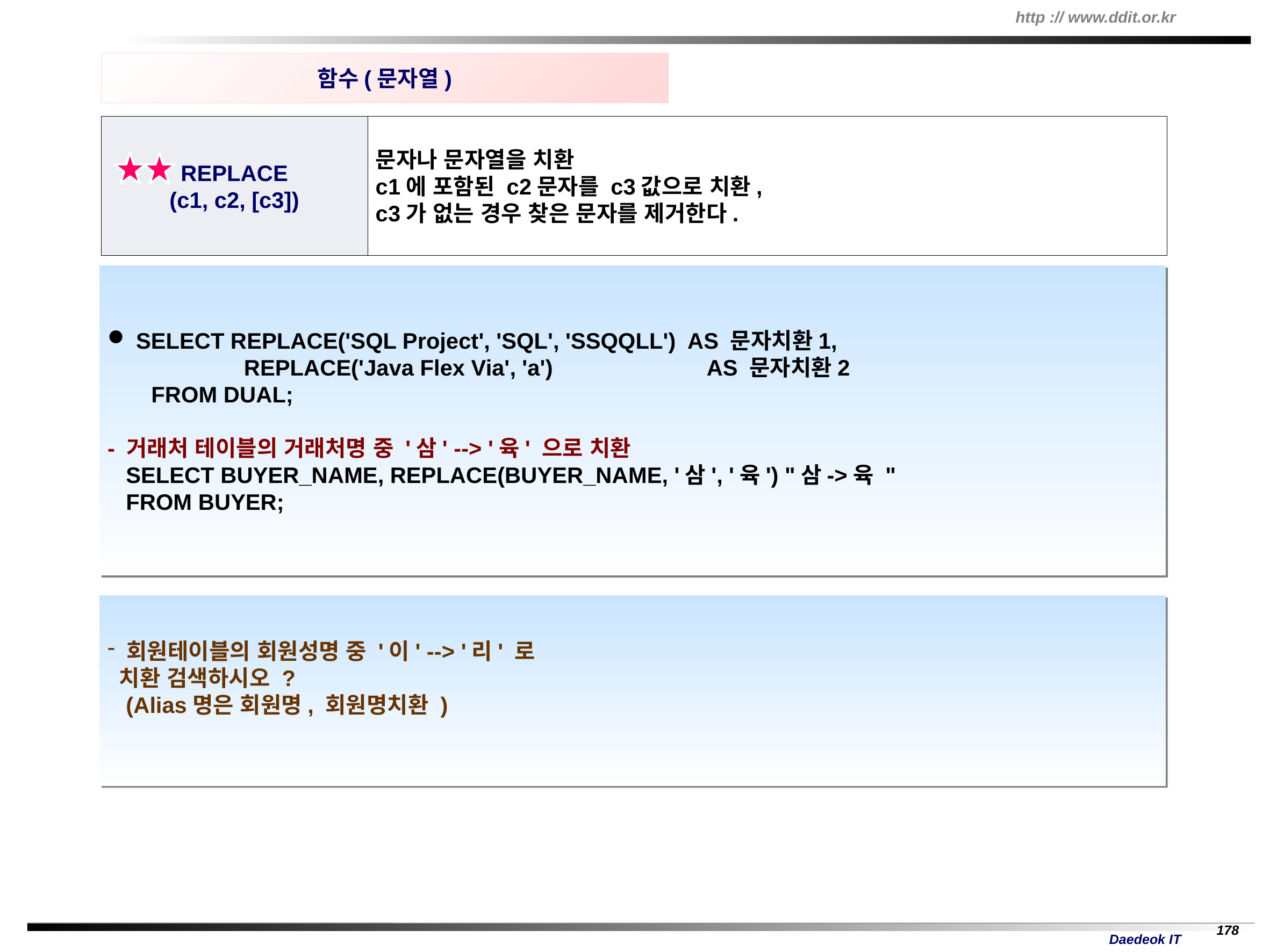

함수(문자열)
REPLACE
(c1, c2, [c3])
문자나 문자열을 치환
c1에 포함된 c2문자를 c3값으로 치환,
c3가 없는 경우 찾은 문자를 제거한다.

 SELECT REPLACE('SQL Project', 'SQL', 'SSQQLL')  AS 문자치환1,
                   REPLACE('Java Flex Via', 'a')                         AS 문자치환2
    FROM DUAL;

- 거래처 테이블의 거래처명 중 '삼' --> '육' 으로 치환
   SELECT BUYER_NAME, REPLACE(BUYER_NAME, '삼', '육') "삼->육 "
   FROM BUYER;

회원테이블의 회원성명 중 '이' --> '리' 로
 치환 검색하시오 ?
   (Alias명은 회원명, 회원명치환 )